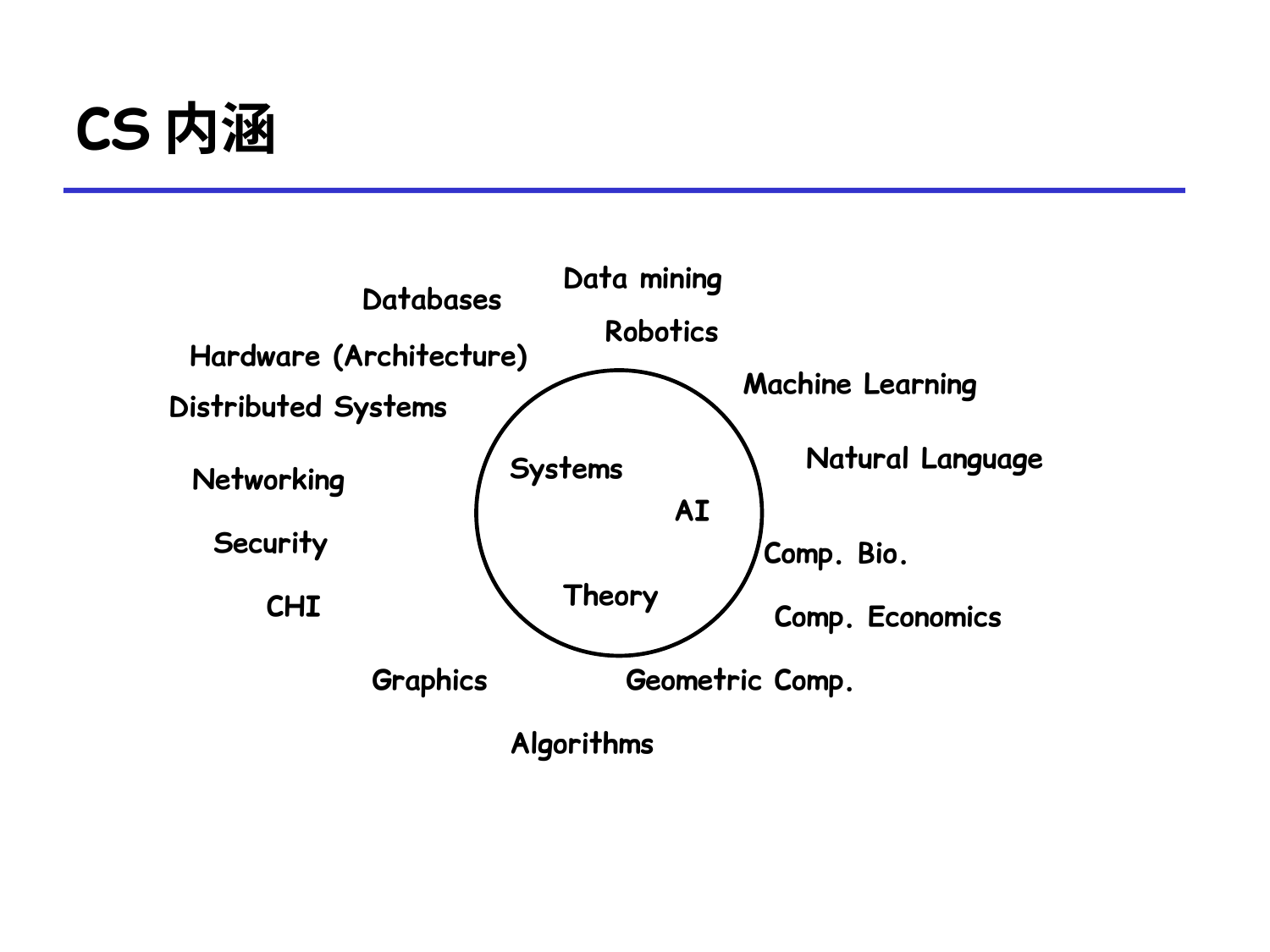

# CS内涵
Data mining
Databases
Robotics
Hardware (Architecture)
Machine Learning

Distributed Systems
Natural Language
Systems
Networking
AI
Security
Comp. Bio.
Theory
CHI
Comp. Economics
Graphics
Geometric Comp.
Algorithms